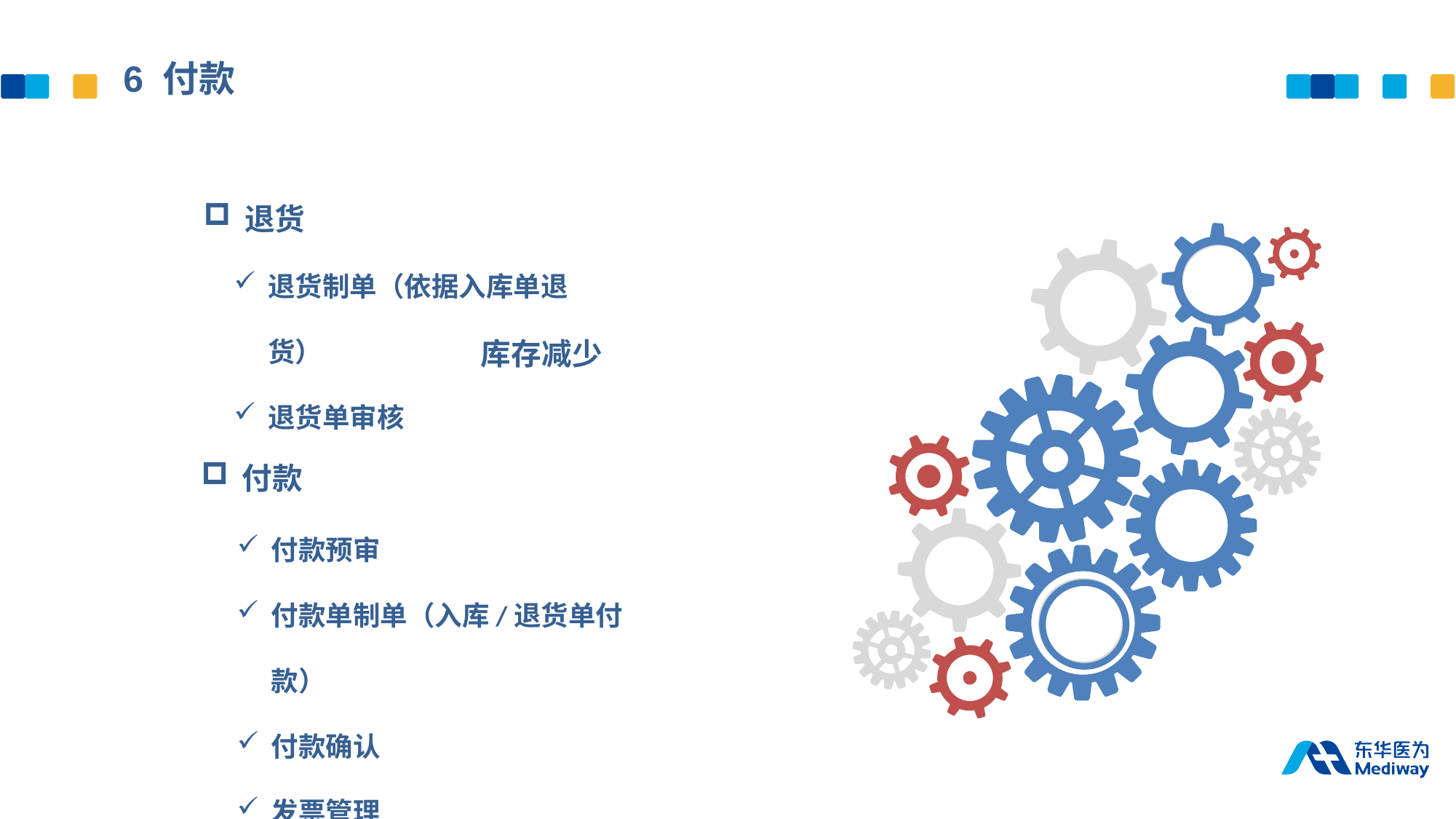

6 付款
退货

退货制单（依据入库单退货）
退货单审核

 库存减少

付款

付款预审
付款单制单（入库/退货单付款）
付款确认
发票管理